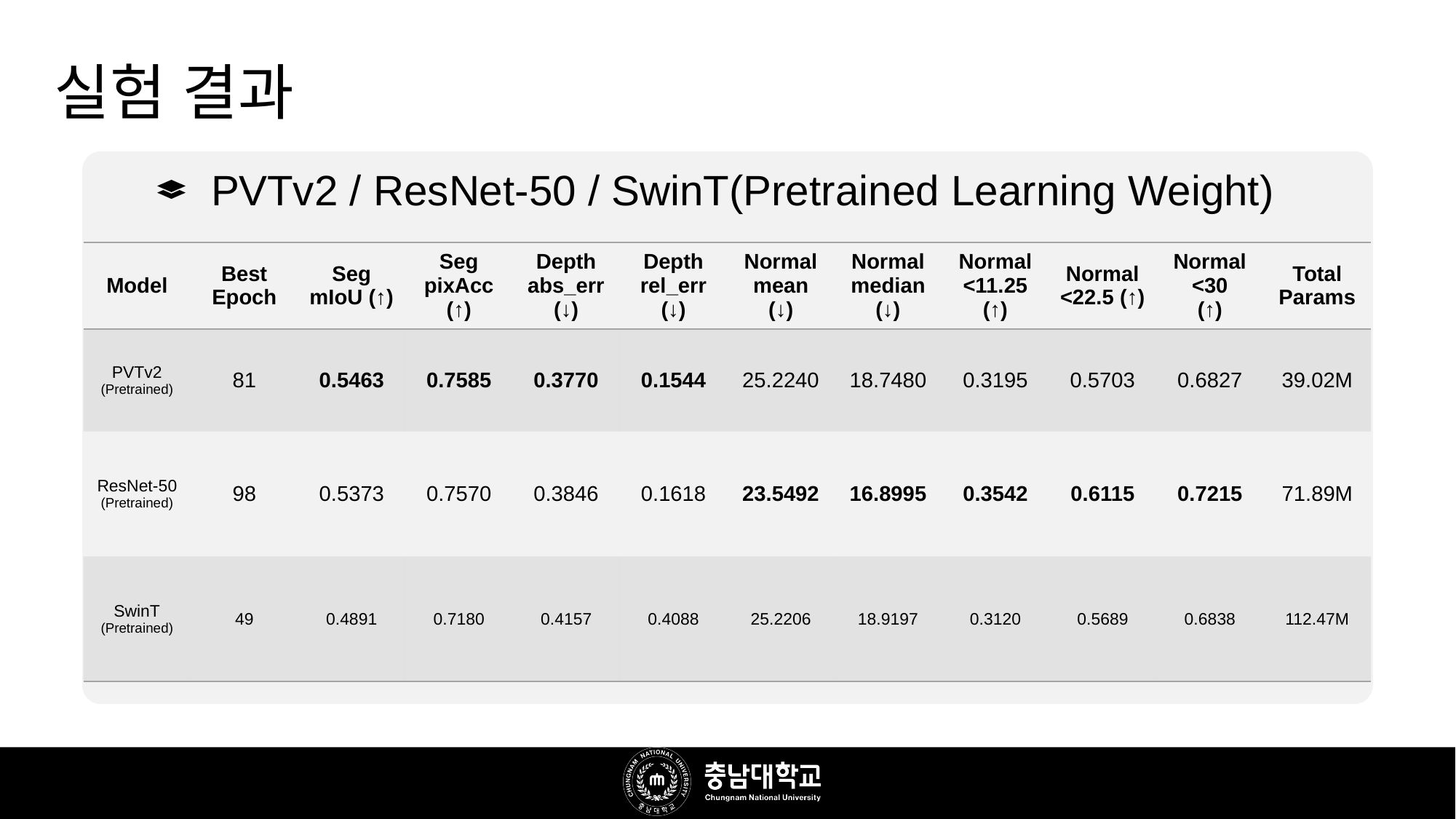

# 실험 결과
PVTv2 / ResNet-50 / SwinT(Pretrained Learning Weight)
| Model | Best Epoch | Seg mIoU (↑) | Seg pixAcc (↑) | Depth abs\_err (↓) | Depth rel\_err (↓) | Normal mean (↓) | Normal median (↓) | Normal <11.25 (↑) | Normal <22.5 (↑) | Normal <30 (↑) | Total Params |
| --- | --- | --- | --- | --- | --- | --- | --- | --- | --- | --- | --- |
| PVTv2 (Pretrained) | 81 | 0.5463 | 0.7585 | 0.3770 | 0.1544 | 25.2240 | 18.7480 | 0.3195 | 0.5703 | 0.6827 | 39.02M |
| ResNet-50 (Pretrained) | 98 | 0.5373 | 0.7570 | 0.3846 | 0.1618 | 23.5492 | 16.8995 | 0.3542 | 0.6115 | 0.7215 | 71.89M |
| SwinT (Pretrained) | 49 | 0.4891 | 0.7180 | 0.4157 | 0.4088 | 25.2206 | 18.9197 | 0.3120 | 0.5689 | 0.6838 | 112.47M |